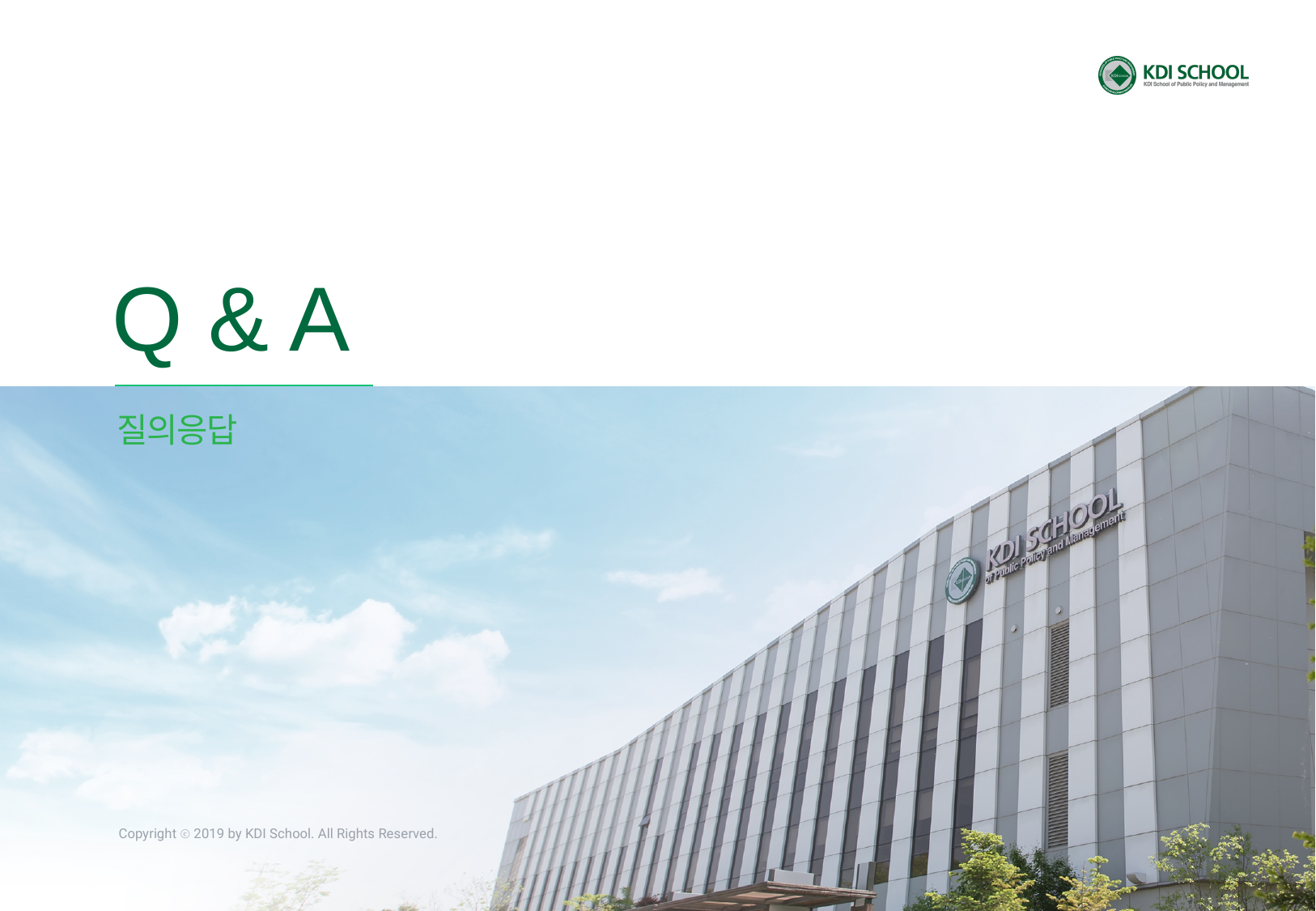

Q & A
질의응답
Copyright ⓒ 2019 by KDI School. All Rights Reserved.